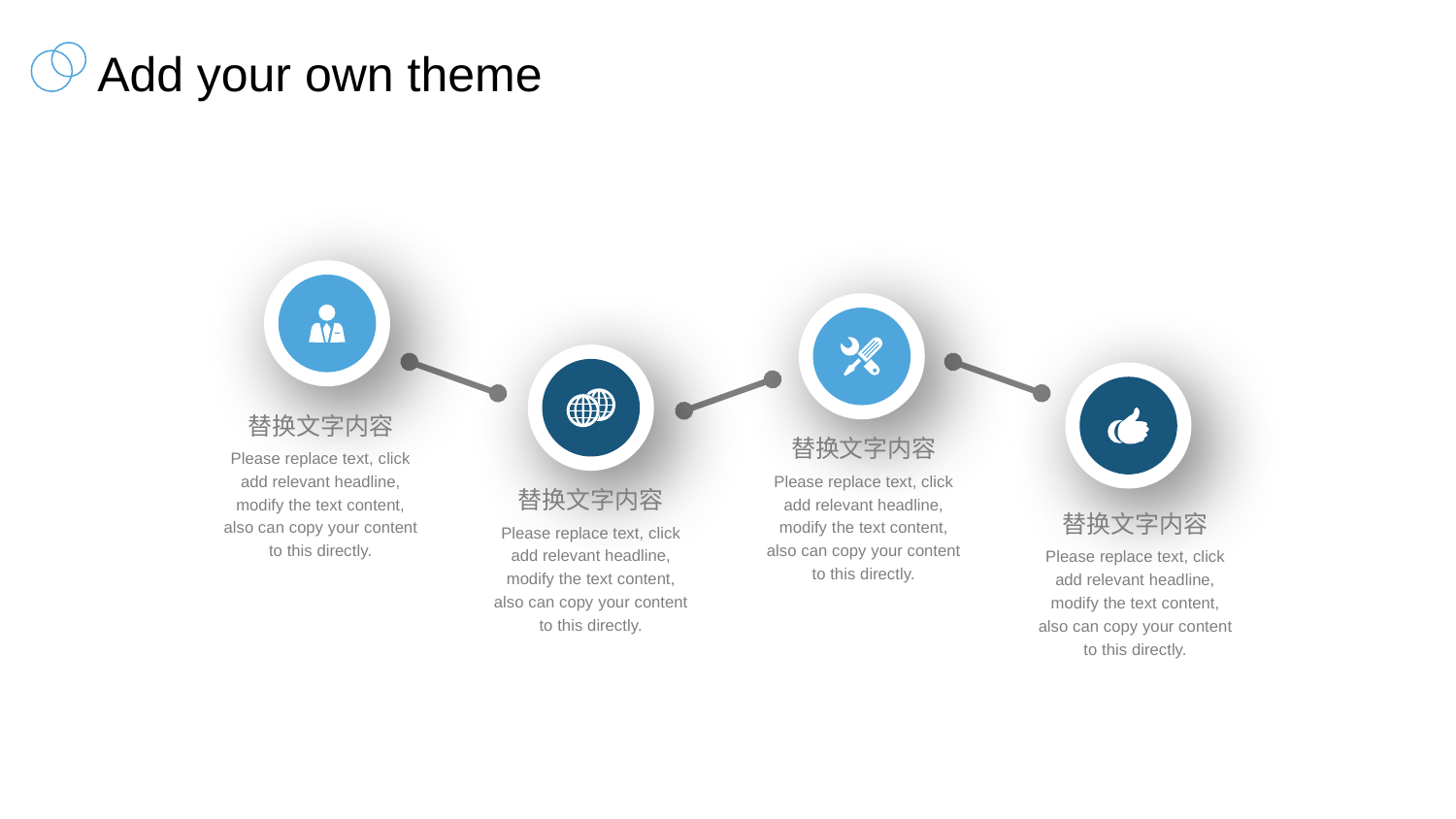

Add your own theme

替换文字内容
Please replace text, click add relevant headline, modify the text content, also can copy your content to this directly.
替换文字内容
Please replace text, click add relevant headline, modify the text content, also can copy your content to this directly.
替换文字内容
Please replace text, click add relevant headline, modify the text content, also can copy your content to this directly.
替换文字内容
Please replace text, click add relevant headline, modify the text content, also can copy your content to this directly.